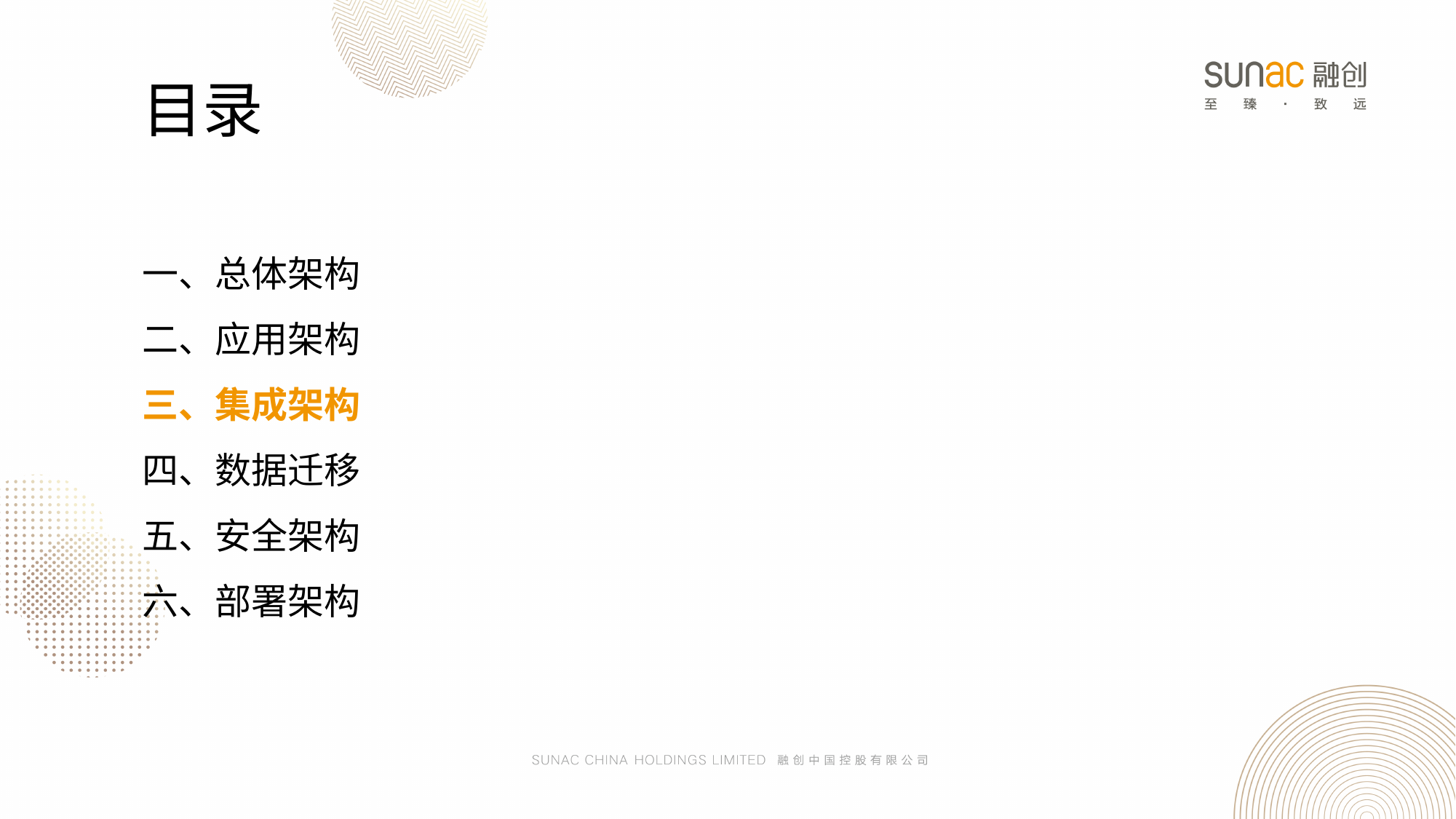

目录
一、总体架构
二、应用架构
三、集成架构
四、数据迁移
五、安全架构
六、部署架构